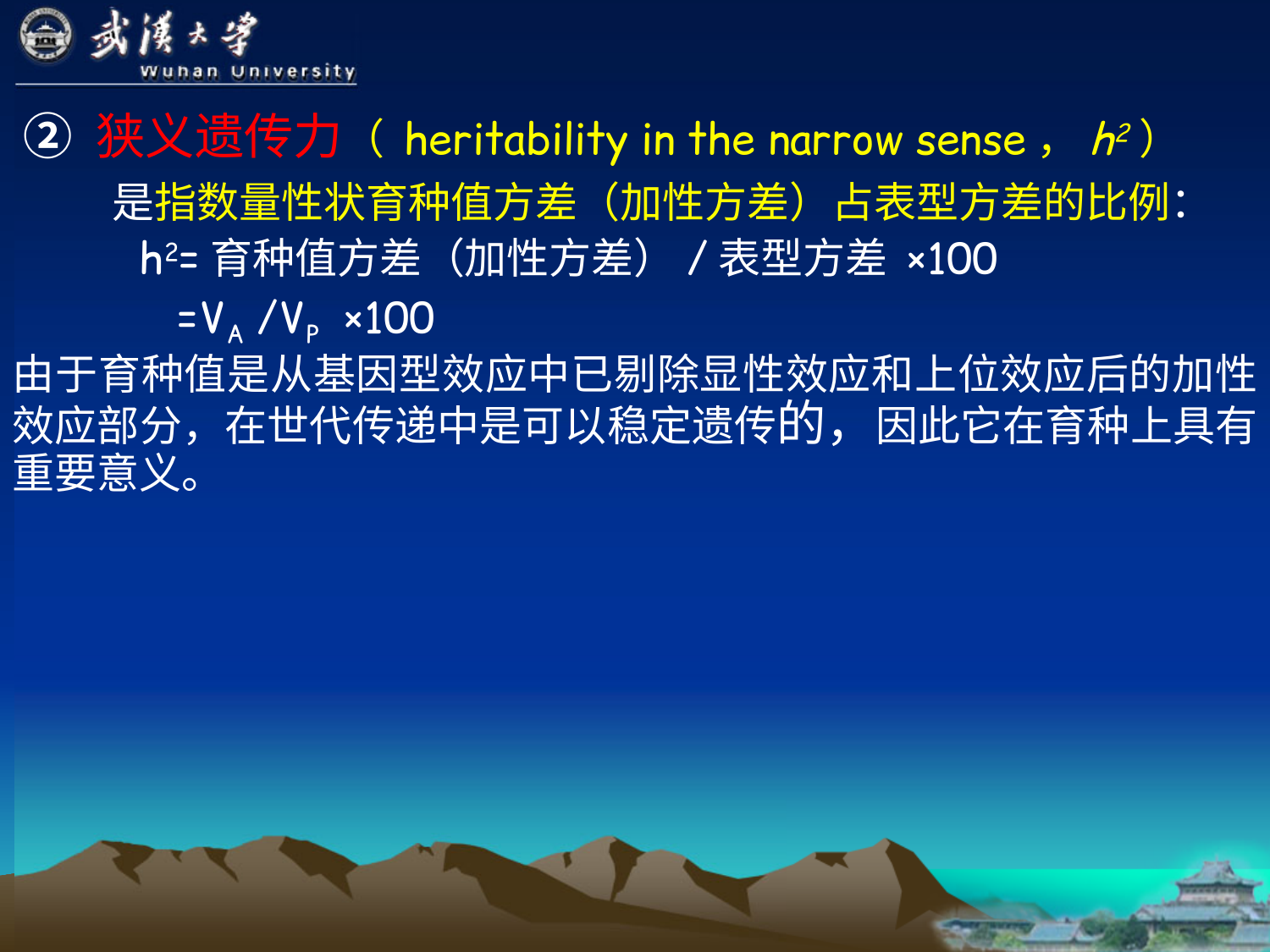

② 狭义遗传力（ heritability in the narrow sense，h2）
        是指数量性状育种值方差（加性方差）占表型方差的比例：
          h2=育种值方差（加性方差）/表型方差 ×100
             =VA /VP  ×100
由于育种值是从基因型效应中已剔除显性效应和上位效应后的加性效应部分，在世代传递中是可以稳定遗传的，因此它在育种上具有重要意义。